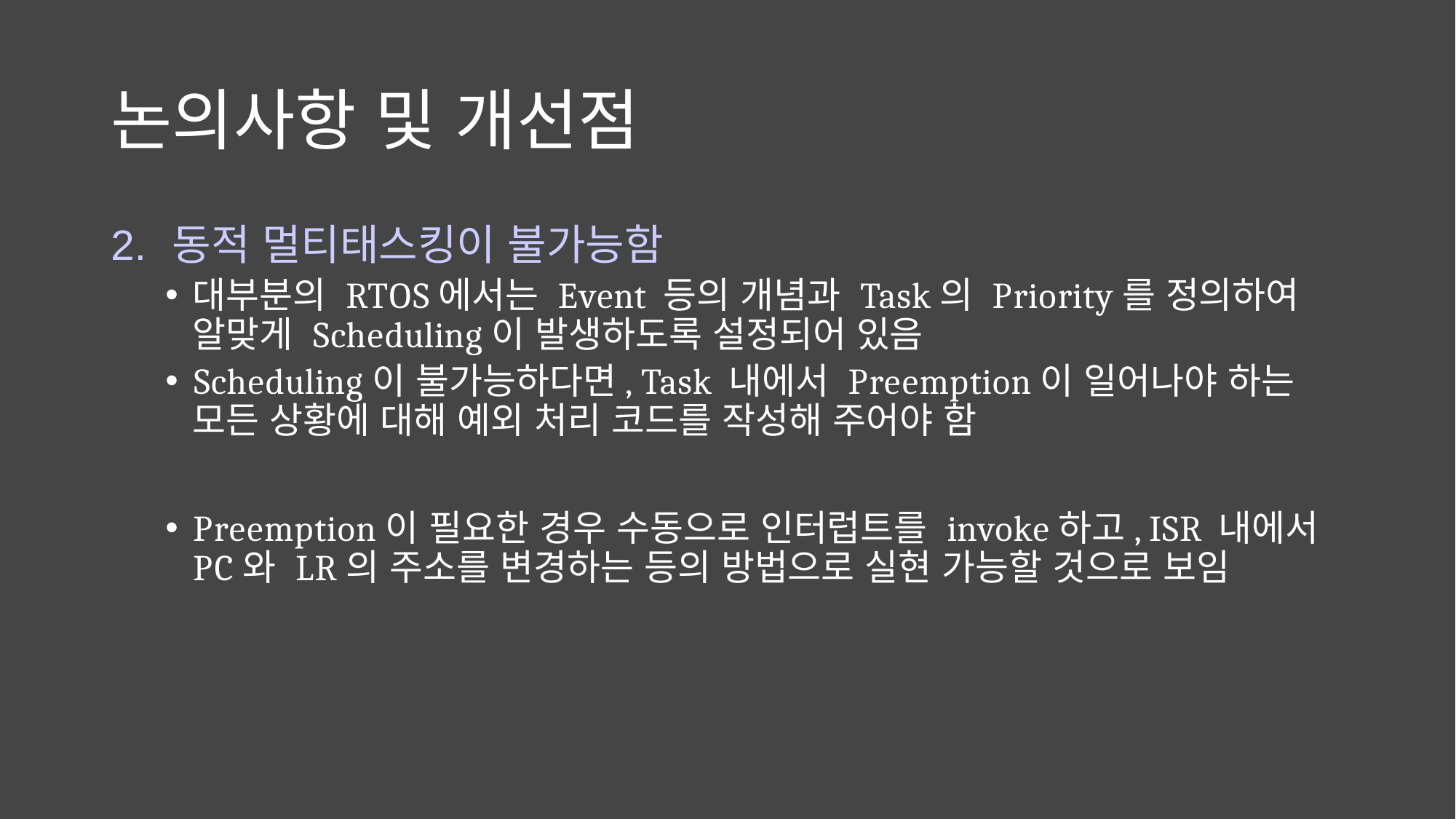

# 논의사항 및 개선점
동적 멀티태스킹이 불가능함
대부분의 RTOS에서는 Event 등의 개념과 Task의 Priority를 정의하여 알맞게 Scheduling이 발생하도록 설정되어 있음
Scheduling이 불가능하다면, Task 내에서 Preemption이 일어나야 하는 모든 상황에 대해 예외 처리 코드를 작성해 주어야 함

Preemption이 필요한 경우 수동으로 인터럽트를 invoke하고, ISR 내에서 PC와 LR의 주소를 변경하는 등의 방법으로 실현 가능할 것으로 보임